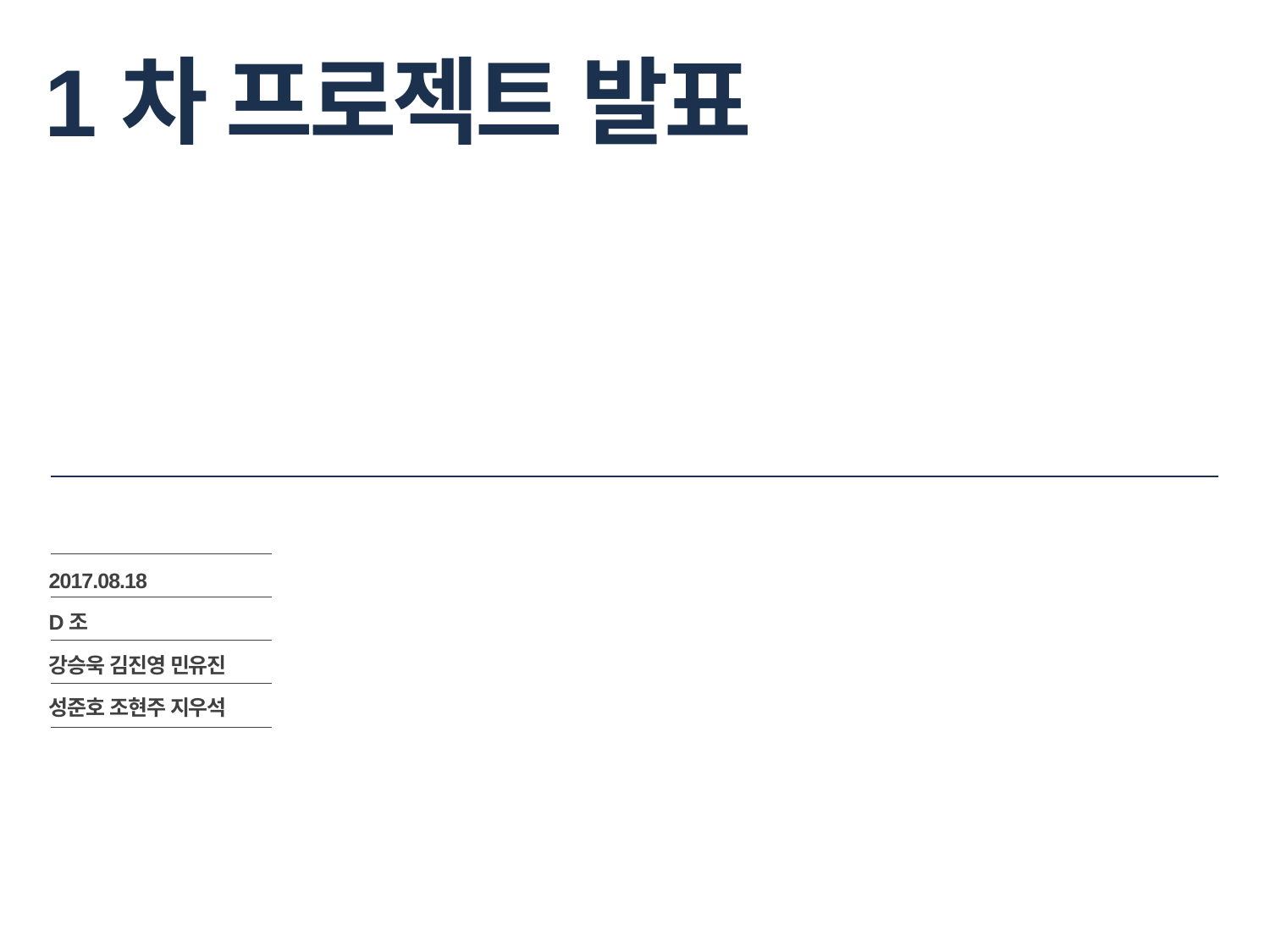

# 1차 프로젝트 발표
2017.08.18
D조
강승욱 김진영 민유진
성준호 조현주 지우석